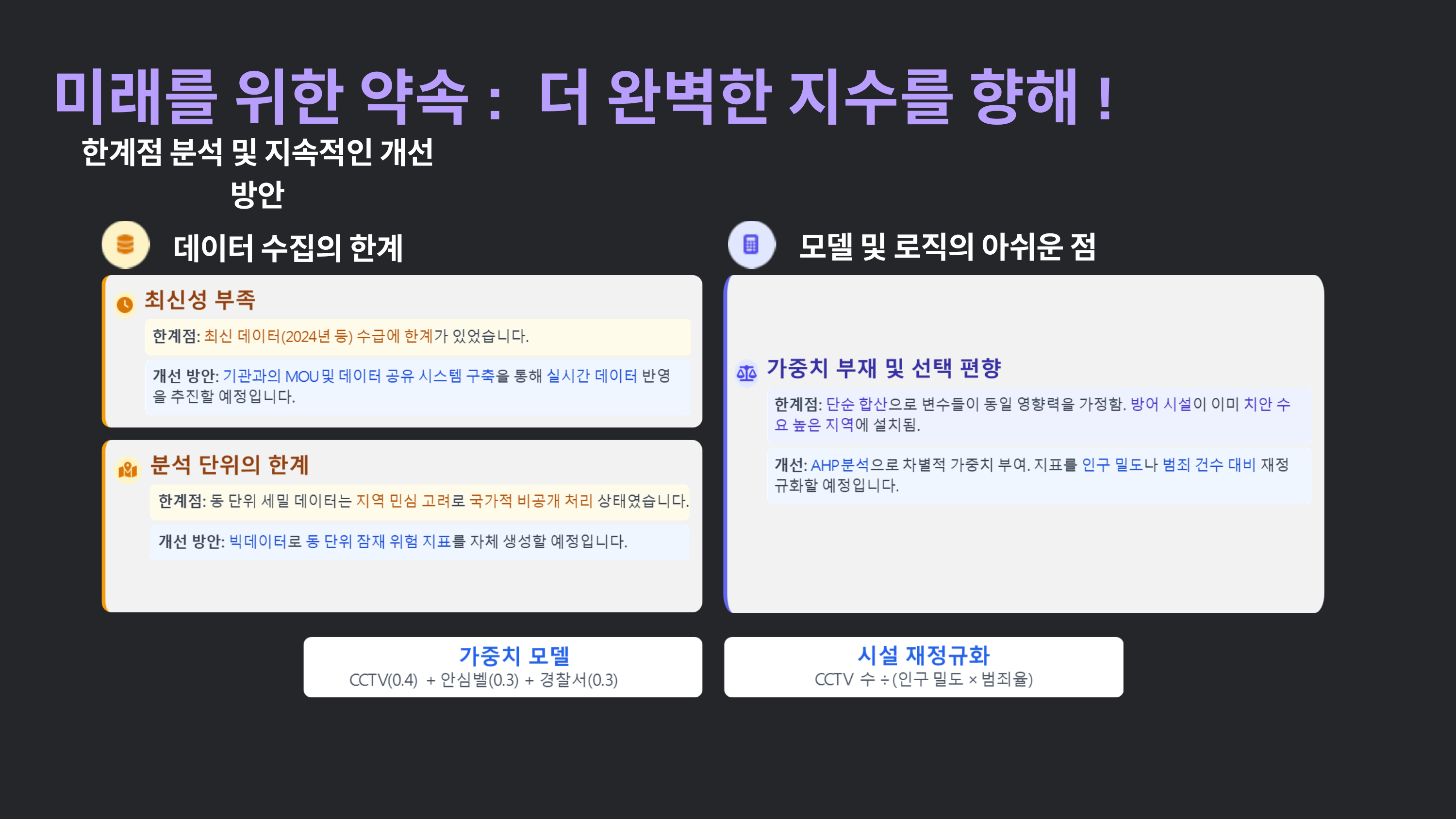

미래를 위한 약속: 더 완벽한 지수를 향해!
한계점 분석 및 지속적인 개선 방안

모델 및 로직의 아쉬운 점
데이터 수집의 한계